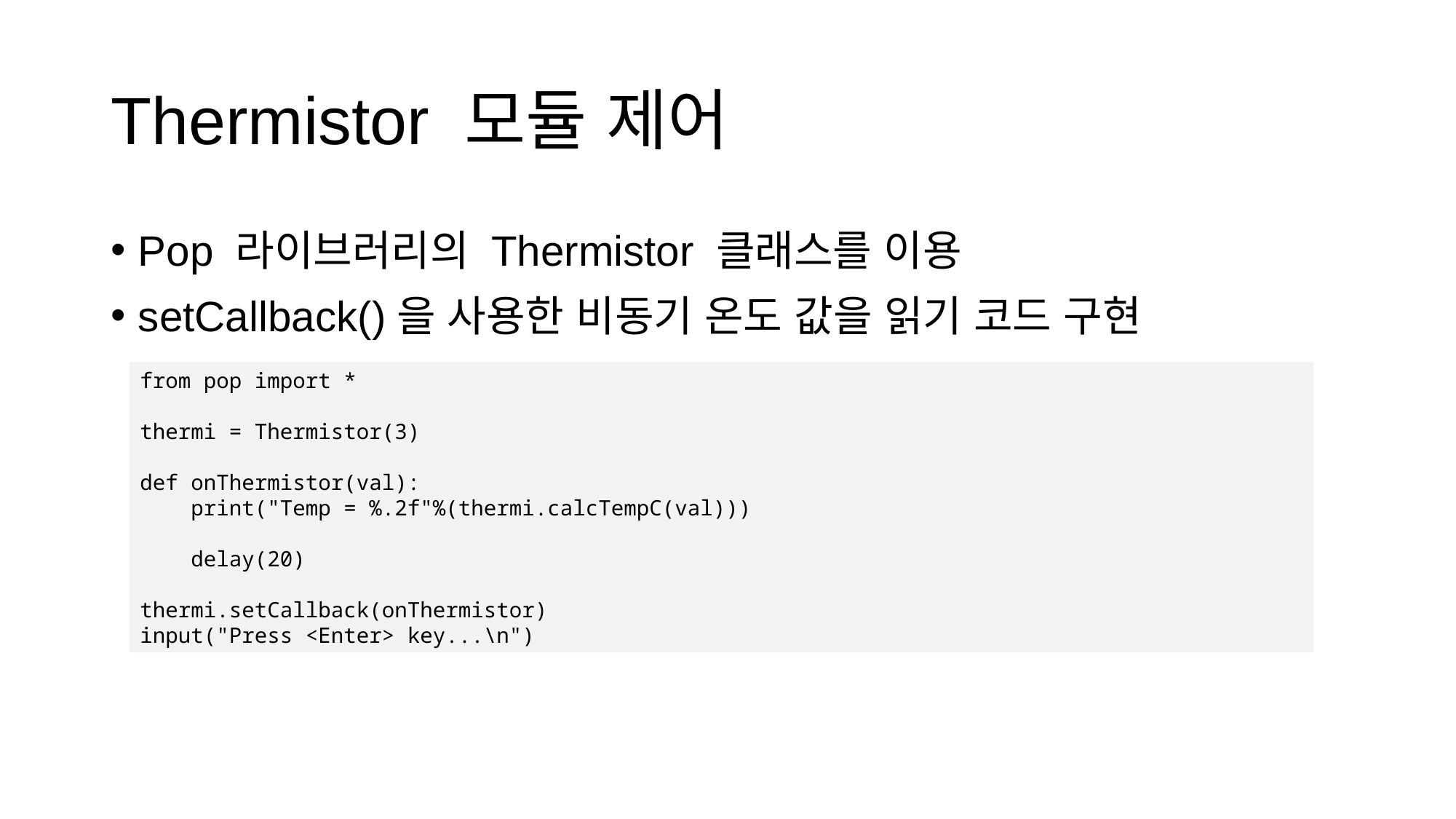

# Thermistor 모듈 제어
Pop 라이브러리의 Thermistor 클래스를 이용
setCallback()을 사용한 비동기 온도 값을 읽기 코드 구현
from pop import *

thermi = Thermistor(3)

def onThermistor(val):
    print("Temp = %.2f"%(thermi.calcTempC(val)))

    delay(20)

thermi.setCallback(onThermistor)
input("Press <Enter> key...\n")